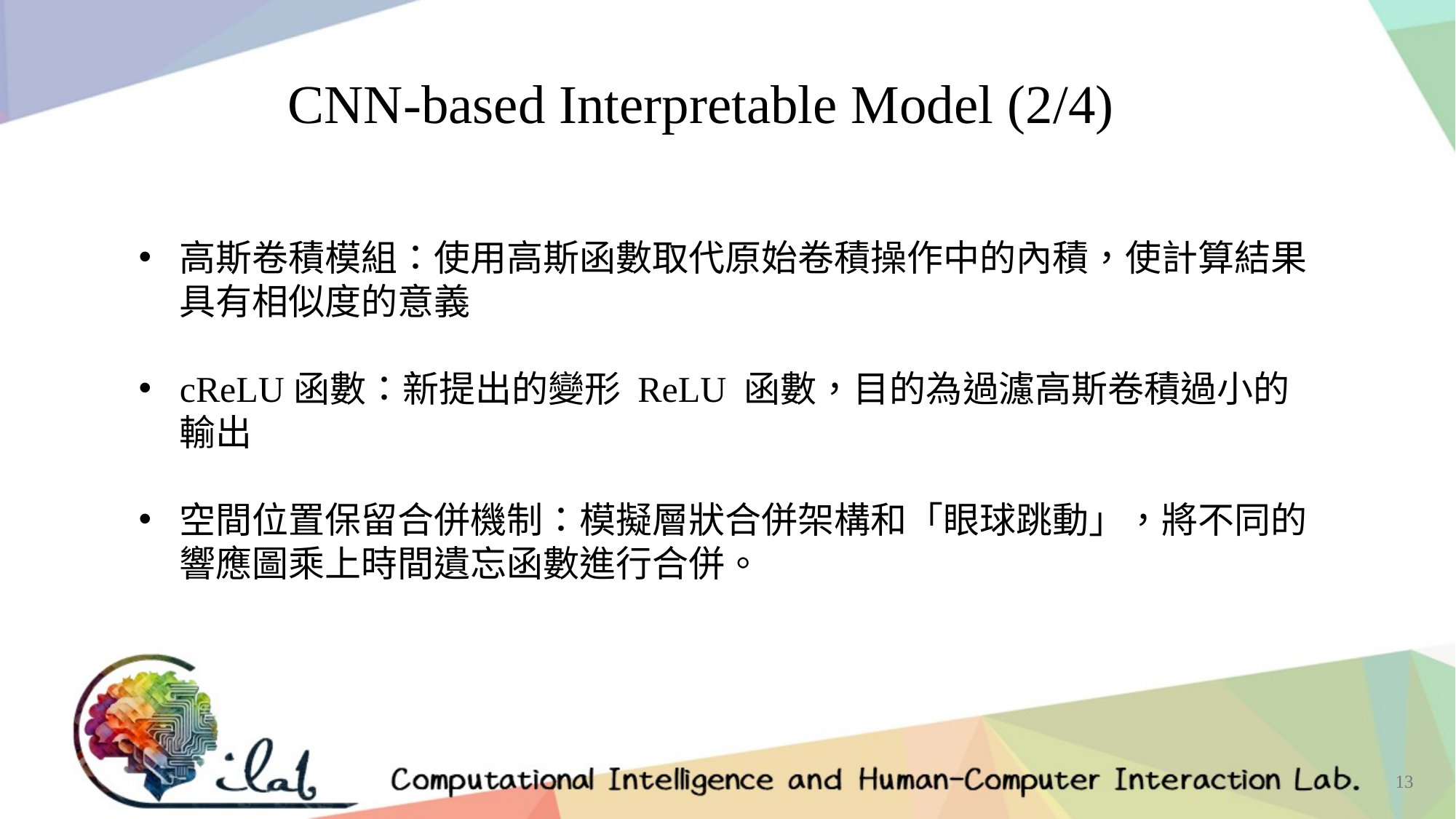

CNN-based Interpretable Model (2/4)
高斯卷積模組：使用高斯函數取代原始卷積操作中的內積，使計算結果具有相似度的意義

cReLU函數：新提出的變形 ReLU 函數，目的為過濾高斯卷積過小的輸出

空間位置保留合併機制：模擬層狀合併架構和「眼球跳動」，將不同的響應圖乘上時間遺忘函數進行合併。

13